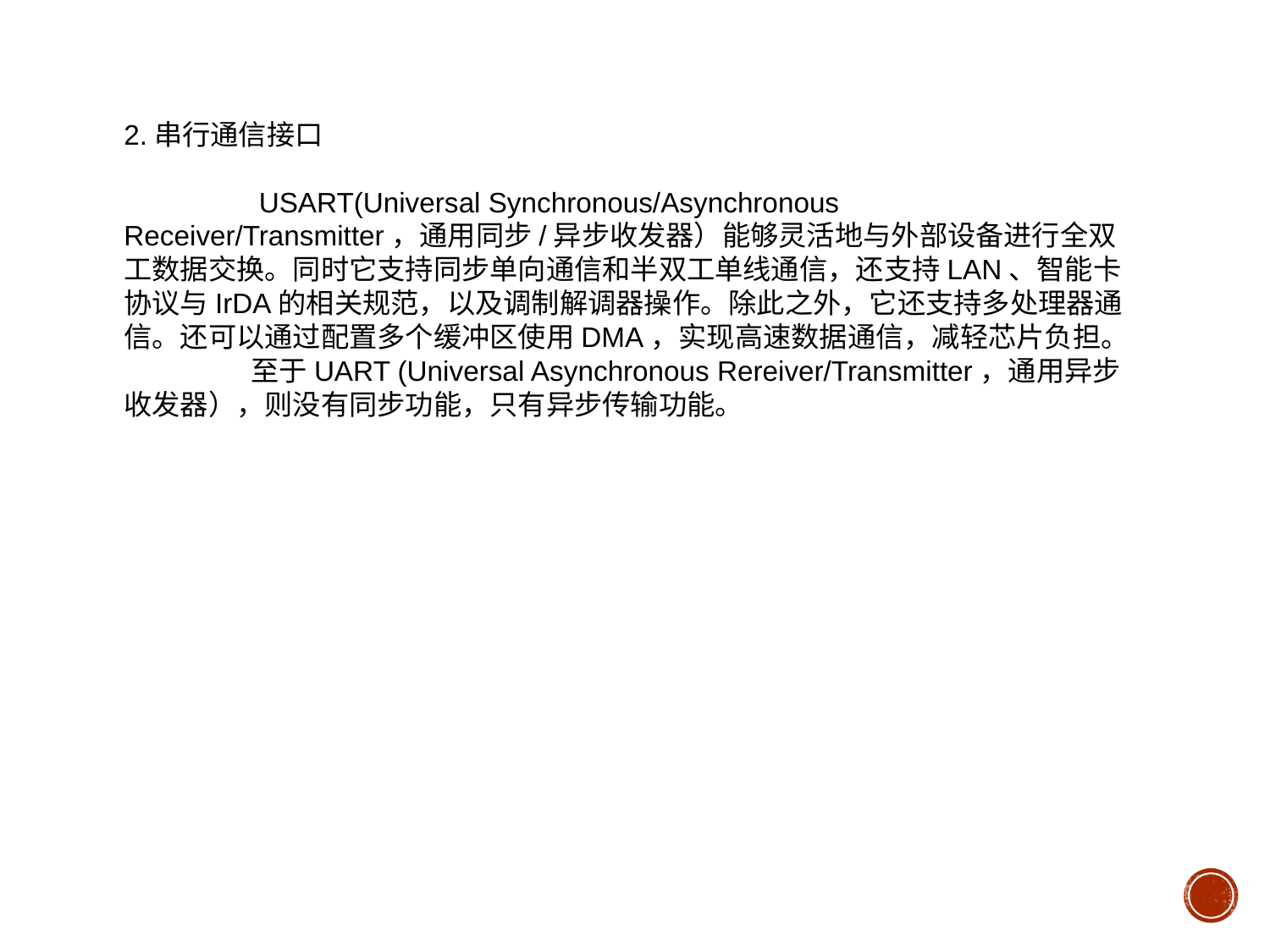

2.串行通信接口

	 USART(Universal Synchronous/Asynchronous Receiver/Transmitter，通用同步/异步收发器）能够灵活地与外部设备进行全双工数据交换。同时它支持同步单向通信和半双工单线通信，还支持LAN、智能卡协议与IrDA的相关规范，以及调制解调器操作。除此之外，它还支持多处理器通信。还可以通过配置多个缓冲区使用DMA，实现高速数据通信，减轻芯片负担。
	至于UART (Universal Asynchronous Rereiver/Transmitter，通用异步收发器），则没有同步功能，只有异步传输功能。